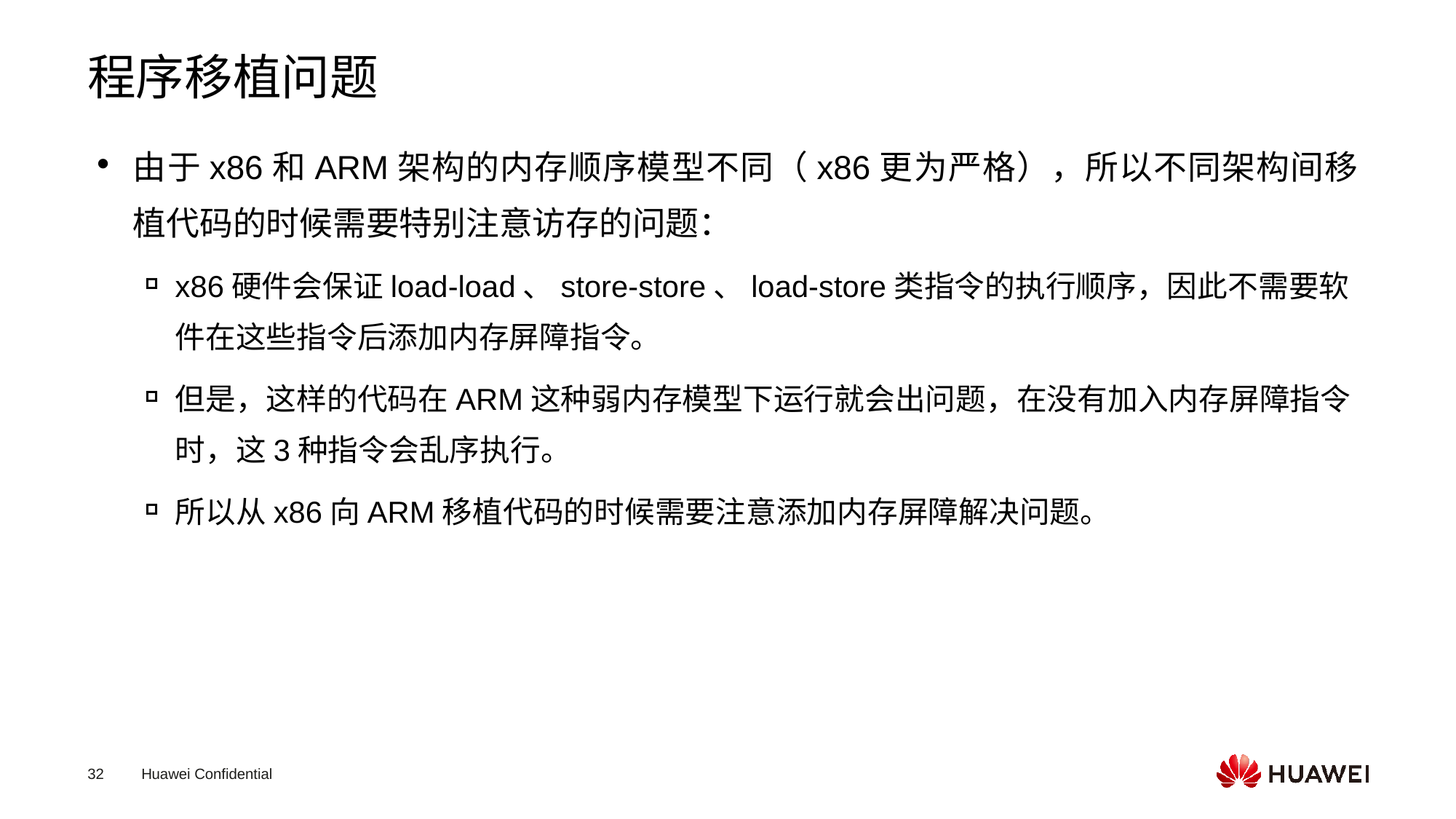

# 程序移植问题
由于x86和ARM架构的内存顺序模型不同（x86更为严格），所以不同架构间移植代码的时候需要特别注意访存的问题：
x86硬件会保证load-load、store-store、load-store类指令的执行顺序，因此不需要软件在这些指令后添加内存屏障指令。
但是，这样的代码在ARM这种弱内存模型下运行就会出问题，在没有加入内存屏障指令时，这3种指令会乱序执行。
所以从x86向ARM移植代码的时候需要注意添加内存屏障解决问题。